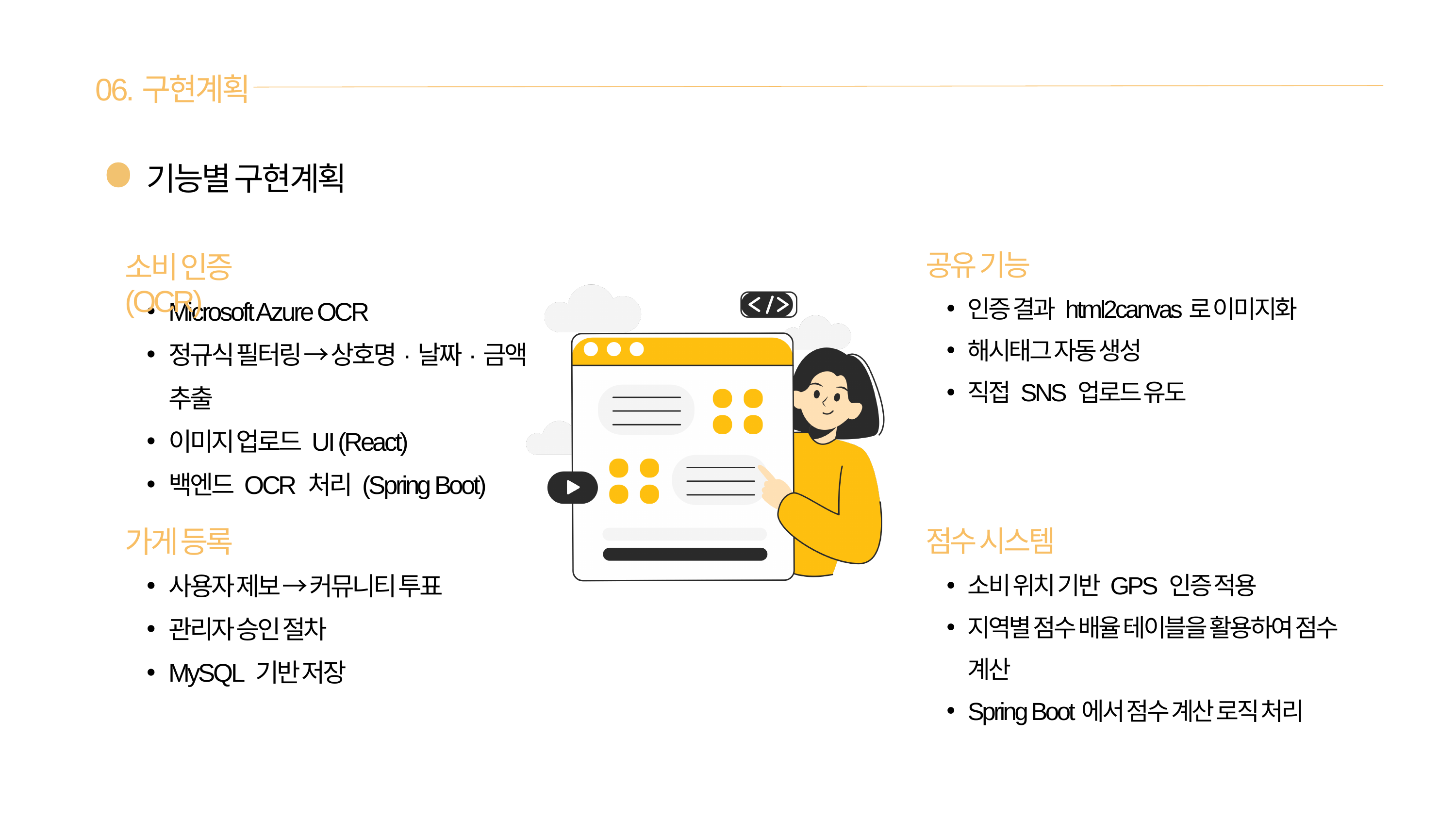

06.구현계획

기능별 구현계획

공유 기능
소비 인증 (OCR)
인증 결과 html2canvas로 이미지화
해시태그 자동 생성
직접 SNS 업로드 유도
Microsoft Azure OCR
정규식 필터링 → 상호명·날짜·금액 추출
이미지 업로드 UI (React)
백엔드 OCR 처리 (Spring Boot)

가게 등록
점수 시스템
사용자 제보 → 커뮤니티 투표
관리자 승인 절차
MySQL 기반 저장
소비 위치 기반 GPS 인증 적용
지역별 점수 배율 테이블을 활용하여 점수 계산
Spring Boot에서 점수 계산 로직 처리